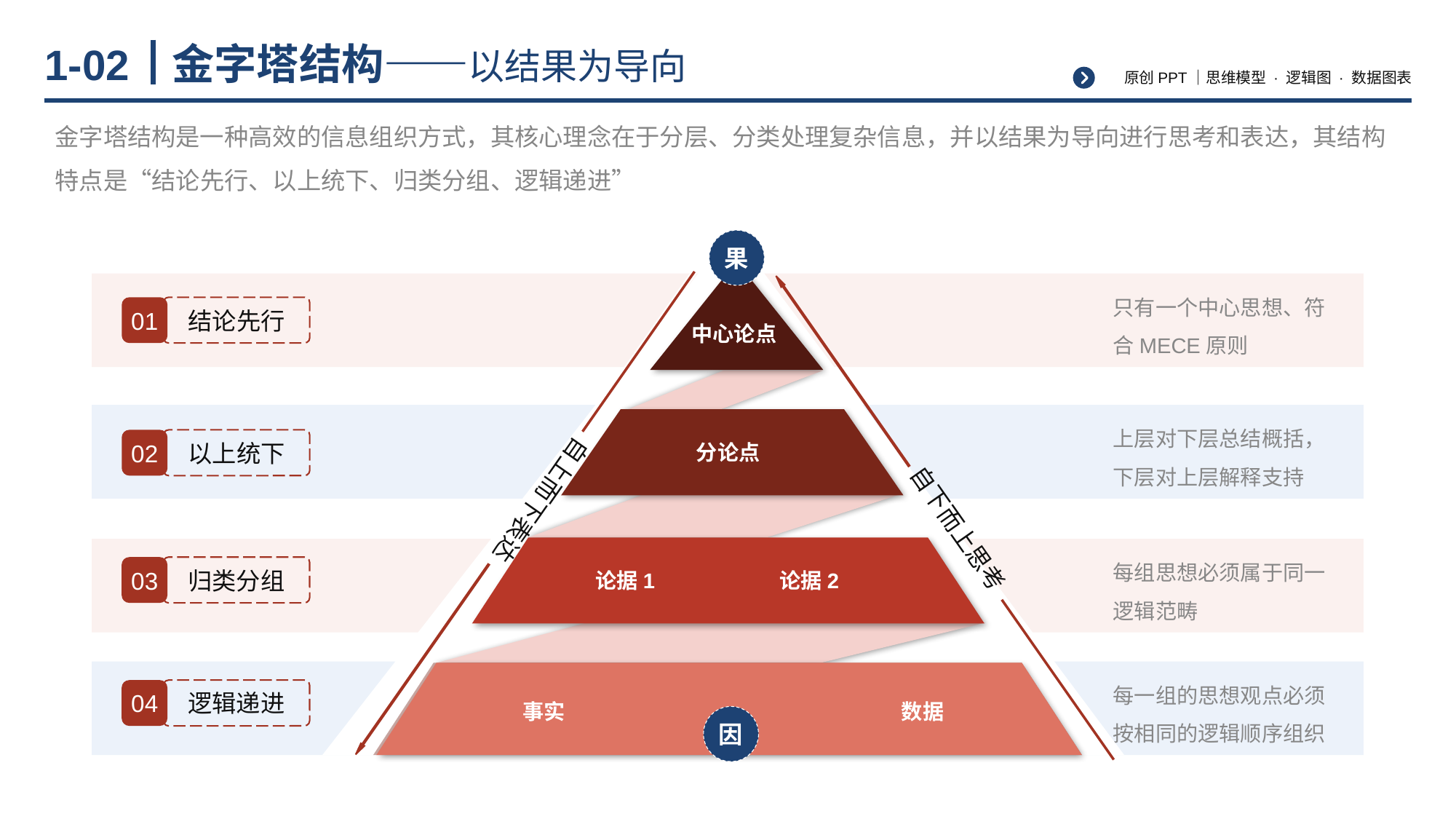

# 金字塔结构——以结果为导向
1-02
金字塔结构是一种高效的信息组织方式，其核心理念在于分层、分类处理复杂信息，并以结果为导向进行思考和表达，其结构特点是“结论先行、以上统下、归类分组、逻辑递进”

果

中心论点

自上而下表达

分论点
自下而上思考

论据1
论据2

事实
数据
因

只有一个中心思想、符合MECE原则
01
结论先行

上层对下层总结概括，下层对上层解释支持
02
以上统下

每组思想必须属于同一逻辑范畴
03
归类分组

每一组的思想观点必须按相同的逻辑顺序组织
04
逻辑递进